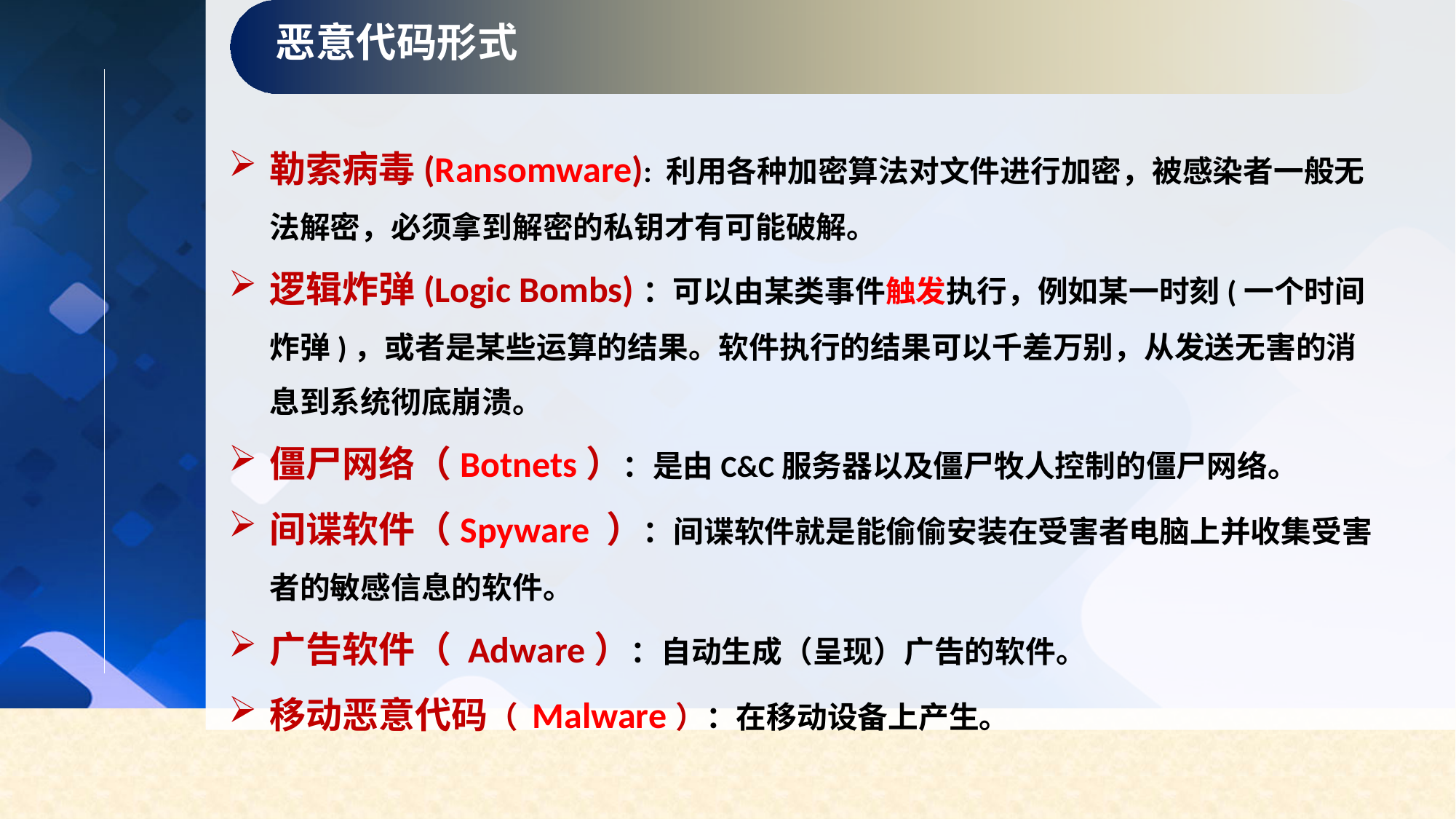

恶意代码形式
勒索病毒(Ransomware): 利用各种加密算法对文件进行加密，被感染者一般无法解密，必须拿到解密的私钥才有可能破解。
逻辑炸弹(Logic Bombs)：可以由某类事件触发执行，例如某一时刻(一个时间炸弹)，或者是某些运算的结果。软件执行的结果可以千差万别，从发送无害的消息到系统彻底崩溃。
僵尸网络（Botnets）：是由C&C服务器以及僵尸牧人控制的僵尸网络。
间谍软件（Spyware ）：间谍软件就是能偷偷安装在受害者电脑上并收集受害者的敏感信息的软件。
广告软件（ Adware）：自动生成（呈现）广告的软件。
移动恶意代码（ Malware）：在移动设备上产生。